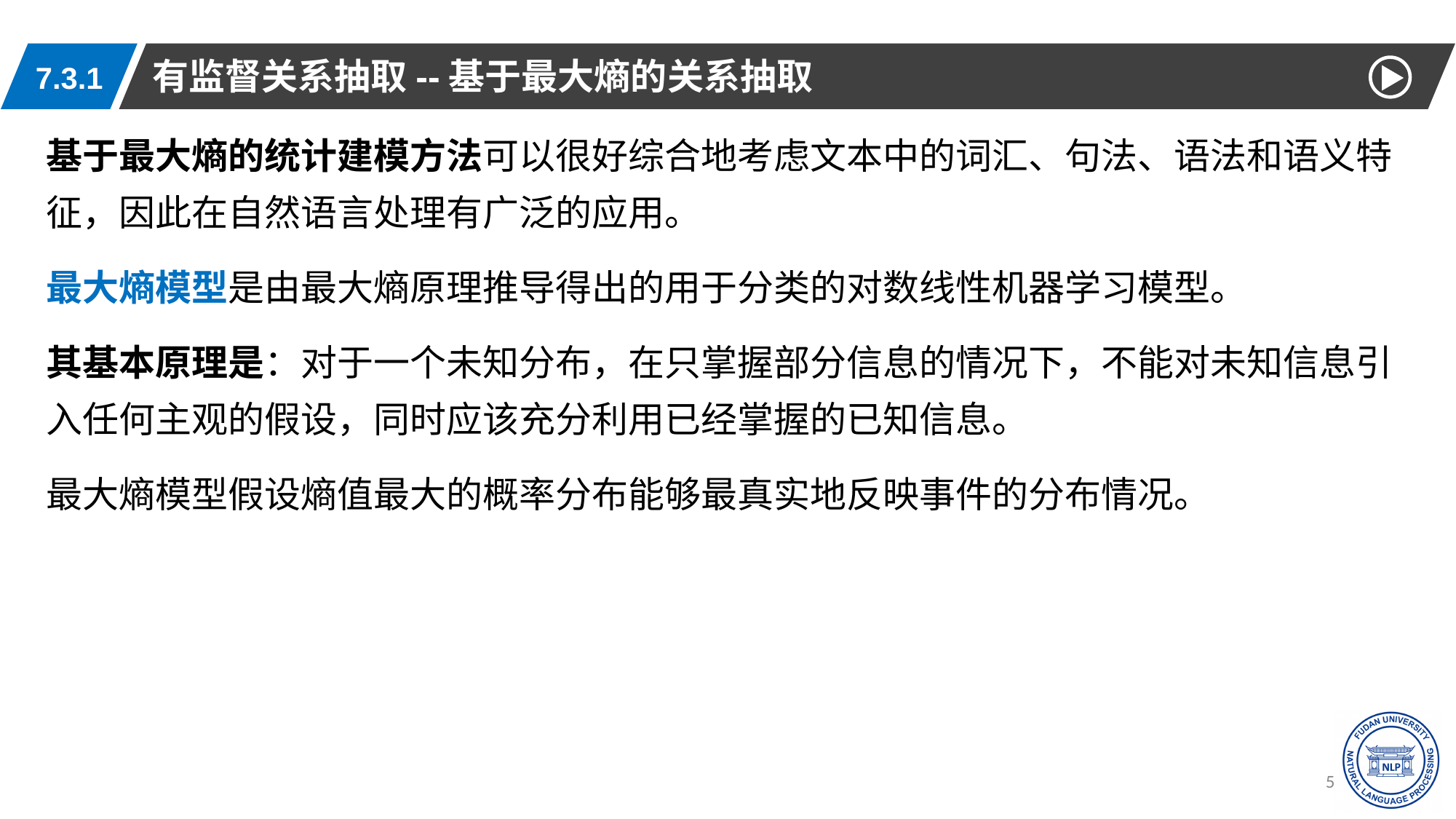

有监督关系抽取--基于最大熵的关系抽取
7.3.1

基于最大熵的统计建模方法可以很好综合地考虑文本中的词汇、句法、语法和语义特征，因此在自然语言处理有广泛的应用。
最大熵模型是由最大熵原理推导得出的用于分类的对数线性机器学习模型。
其基本原理是：对于一个未知分布，在只掌握部分信息的情况下，不能对未知信息引入任何主观的假设，同时应该充分利用已经掌握的已知信息。
最大熵模型假设熵值最大的概率分布能够最真实地反映事件的分布情况。
50